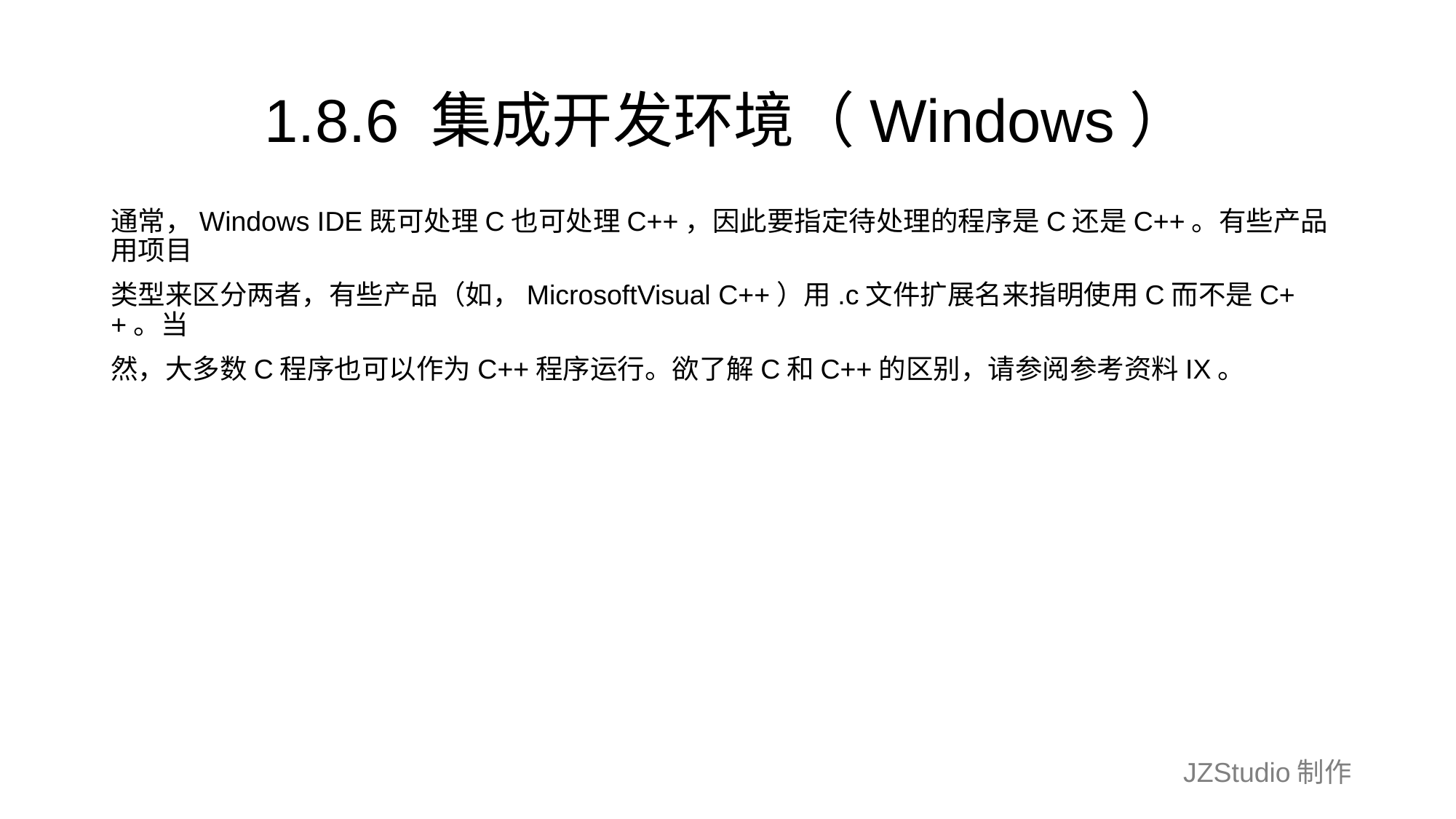

# 1.8.6 集成开发环境（Windows）
通常，Windows IDE既可处理C也可处理C++，因此要指定待处理的程序是C还是C++。有些产品用项目
类型来区分两者，有些产品（如，MicrosoftVisual C++）用.c文件扩展名来指明使用C而不是C++。当
然，大多数C程序也可以作为C++程序运行。欲了解C和C++的区别，请参阅参考资料IX。